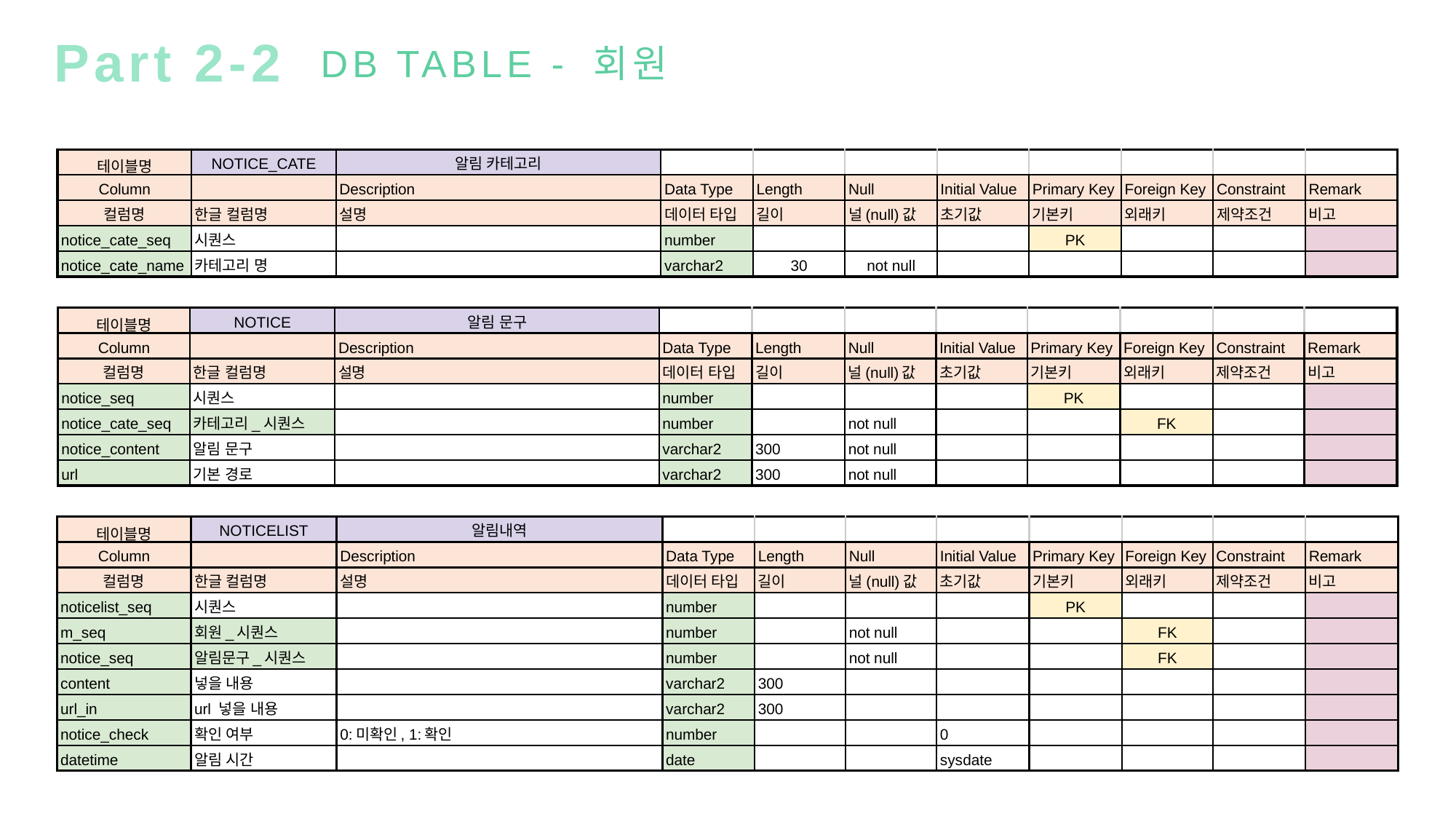

Part 2-2
DB TABLE - 회원
| 테이블명 | NOTICE\_CATE | 알림 카테고리 |  |  |  |  |  |  |  |  |
| --- | --- | --- | --- | --- | --- | --- | --- | --- | --- | --- |
| Column |  | Description | Data Type | Length | Null | Initial Value | Primary Key | Foreign Key | Constraint | Remark |
| 컬럼명 | 한글 컬럼명 | 설명 | 데이터 타입 | 길이 | 널(null)값 | 초기값 | 기본키 | 외래키 | 제약조건 | 비고 |
| notice\_cate\_seq | 시퀀스 |  | number |  |  |  | PK |  |  |  |
| notice\_cate\_name | 카테고리 명 |  | varchar2 | 30 | not null |  |  |  |  |  |
| 테이블명 | NOTICE | 알림 문구 |  |  |  |  |  |  |  |  |
| --- | --- | --- | --- | --- | --- | --- | --- | --- | --- | --- |
| Column |  | Description | Data Type | Length | Null | Initial Value | Primary Key | Foreign Key | Constraint | Remark |
| 컬럼명 | 한글 컬럼명 | 설명 | 데이터 타입 | 길이 | 널(null)값 | 초기값 | 기본키 | 외래키 | 제약조건 | 비고 |
| notice\_seq | 시퀀스 |  | number |  |  |  | PK |  |  |  |
| notice\_cate\_seq | 카테고리\_시퀀스 |  | number |  | not null |  |  | FK |  |  |
| notice\_content | 알림 문구 |  | varchar2 | 300 | not null |  |  |  |  |  |
| url | 기본 경로 |  | varchar2 | 300 | not null |  |  |  |  |  |
| 테이블명 | NOTICELIST | 알림내역 |  |  |  |  |  |  |  |  |
| --- | --- | --- | --- | --- | --- | --- | --- | --- | --- | --- |
| Column |  | Description | Data Type | Length | Null | Initial Value | Primary Key | Foreign Key | Constraint | Remark |
| 컬럼명 | 한글 컬럼명 | 설명 | 데이터 타입 | 길이 | 널(null)값 | 초기값 | 기본키 | 외래키 | 제약조건 | 비고 |
| noticelist\_seq | 시퀀스 |  | number |  |  |  | PK |  |  |  |
| m\_seq | 회원\_시퀀스 |  | number |  | not null |  |  | FK |  |  |
| notice\_seq | 알림문구\_시퀀스 |  | number |  | not null |  |  | FK |  |  |
| content | 넣을 내용 |  | varchar2 | 300 |  |  |  |  |  |  |
| url\_in | url 넣을 내용 |  | varchar2 | 300 |  |  |  |  |  |  |
| notice\_check | 확인 여부 | 0:미확인, 1:확인 | number |  |  | 0 |  |  |  |  |
| datetime | 알림 시간 |  | date |  |  | sysdate |  |  |  |  |